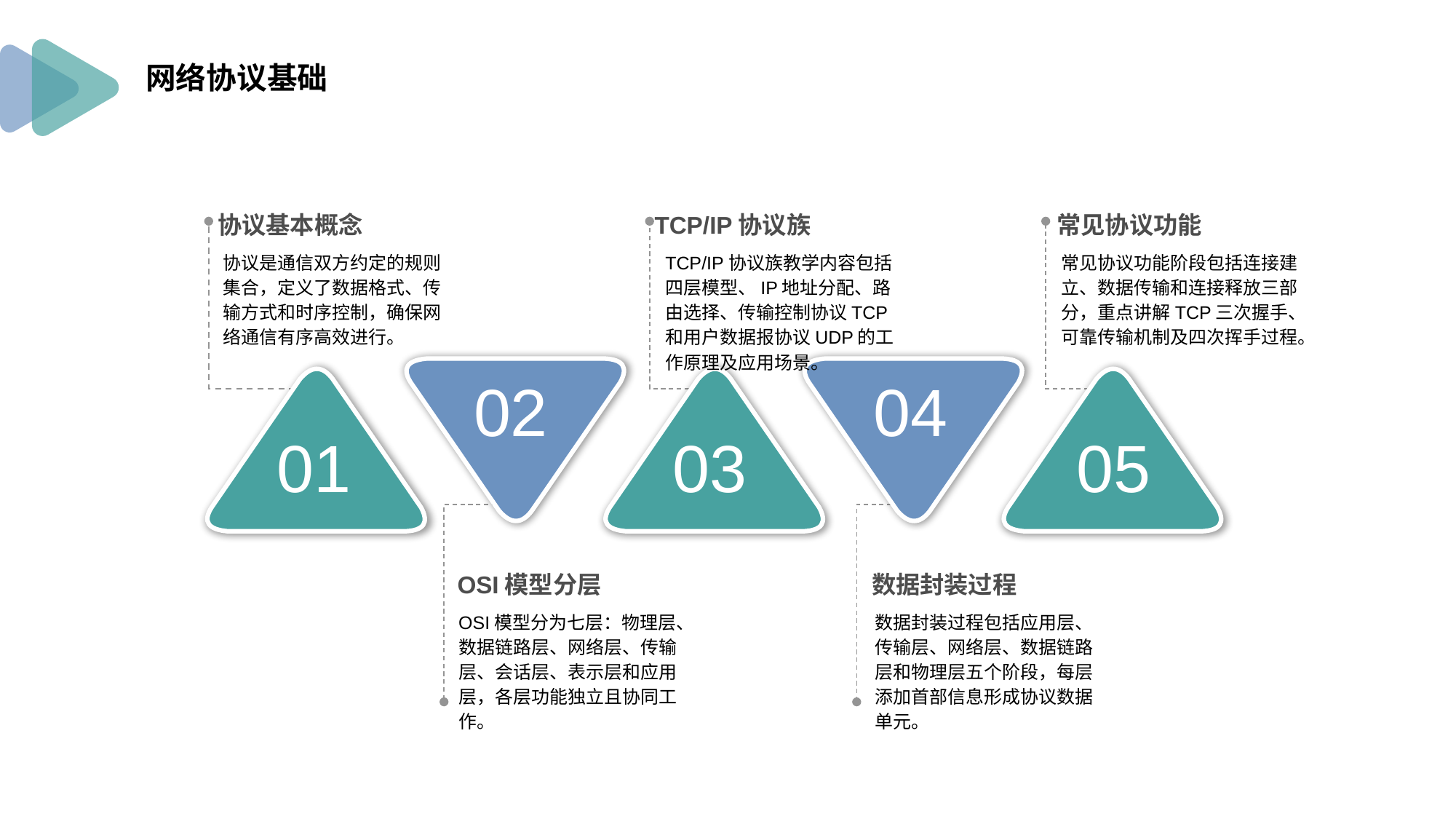

网络协议基础
协议基本概念
协议是通信双方约定的规则集合，定义了数据格式、传输方式和时序控制，确保网络通信有序高效进行。
TCP/IP协议族
TCP/IP协议族教学内容包括四层模型、IP地址分配、路由选择、传输控制协议TCP和用户数据报协议UDP的工作原理及应用场景。
常见协议功能
常见协议功能阶段包括连接建立、数据传输和连接释放三部分，重点讲解TCP三次握手、可靠传输机制及四次挥手过程。

02

04

01

03

05

OSI模型分层
OSI模型分为七层：物理层、数据链路层、网络层、传输层、会话层、表示层和应用层，各层功能独立且协同工作。
数据封装过程
数据封装过程包括应用层、传输层、网络层、数据链路层和物理层五个阶段，每层添加首部信息形成协议数据单元。
PPT模板 http://www.1ppt.com/moban/